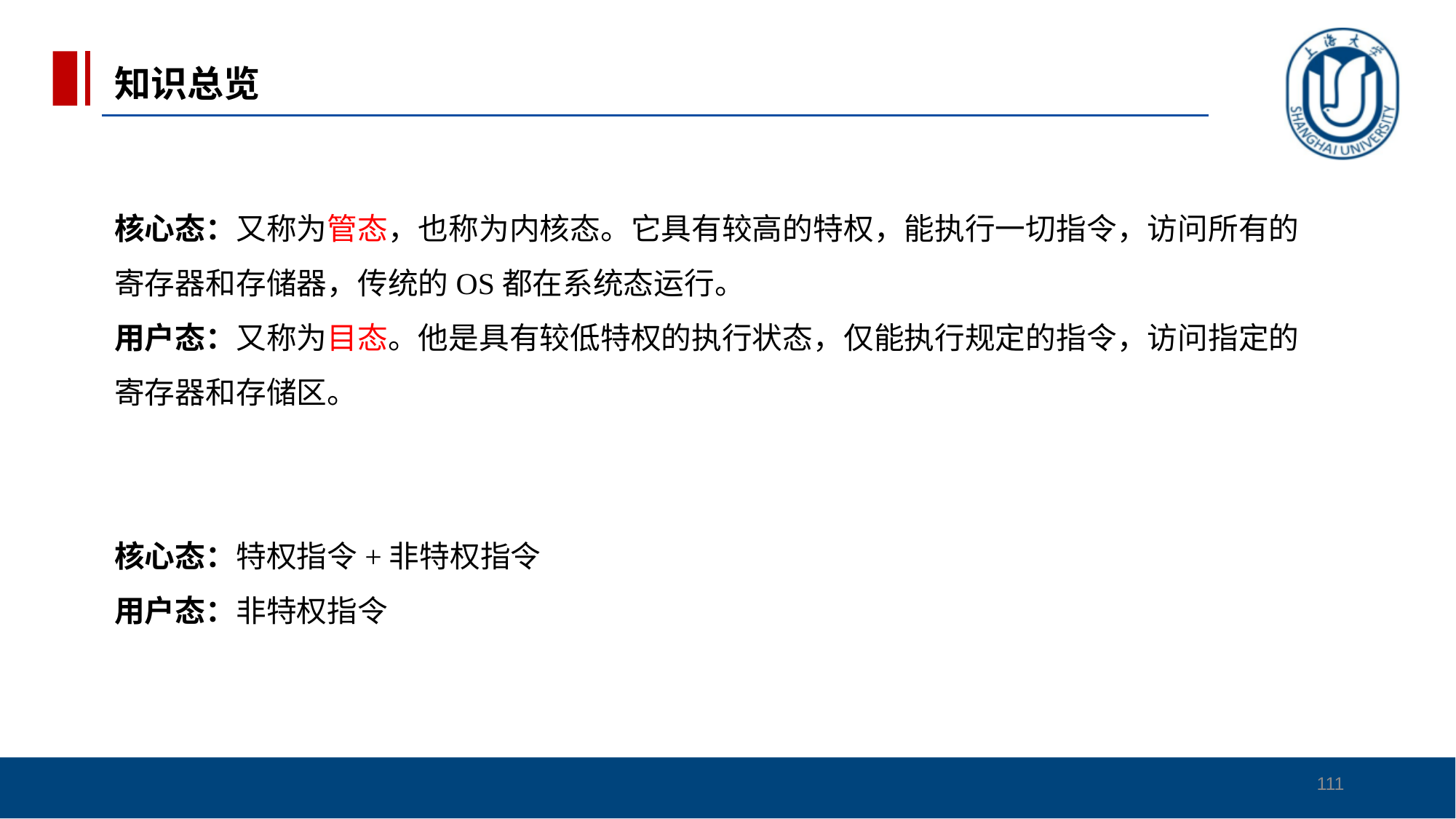

知识总览
核心态：又称为管态，也称为内核态。它具有较高的特权，能执行一切指令，访问所有的寄存器和存储器，传统的OS都在系统态运行。
用户态：又称为目态。他是具有较低特权的执行状态，仅能执行规定的指令，访问指定的寄存器和存储区。

核心态：特权指令+非特权指令
用户态：非特权指令
111